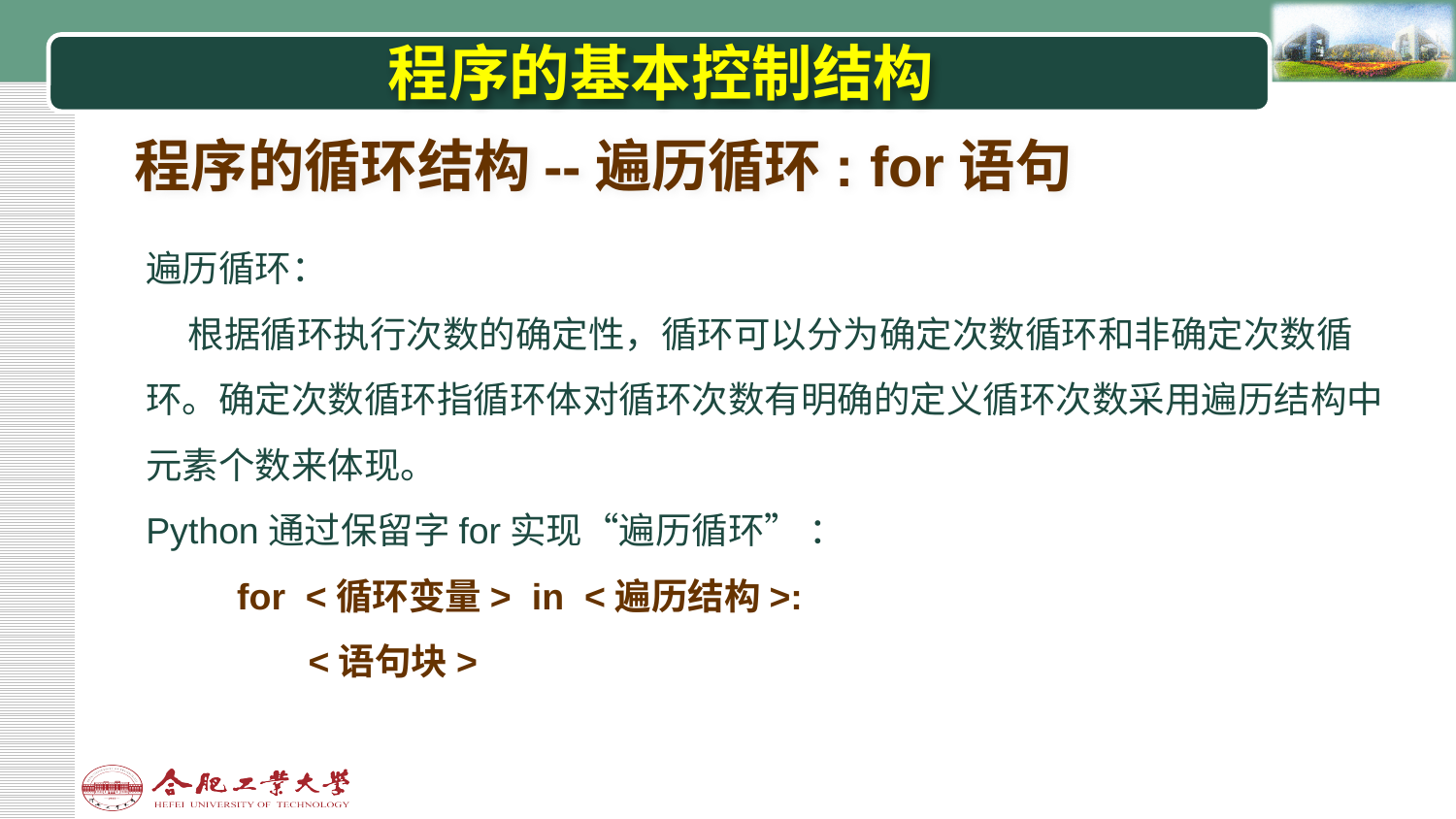

# 程序的基本控制结构
程序的循环结构--遍历循环: for语句
遍历循环：
    根据循环执行次数的确定性，循环可以分为确定次数循环和非确定次数循环。确定次数循环指循环体对循环次数有明确的定义循环次数采用遍历结构中元素个数来体现。
Python通过保留字for实现“遍历循环” ：
for  <循环变量>  in  <遍历结构>:
       <语句块>